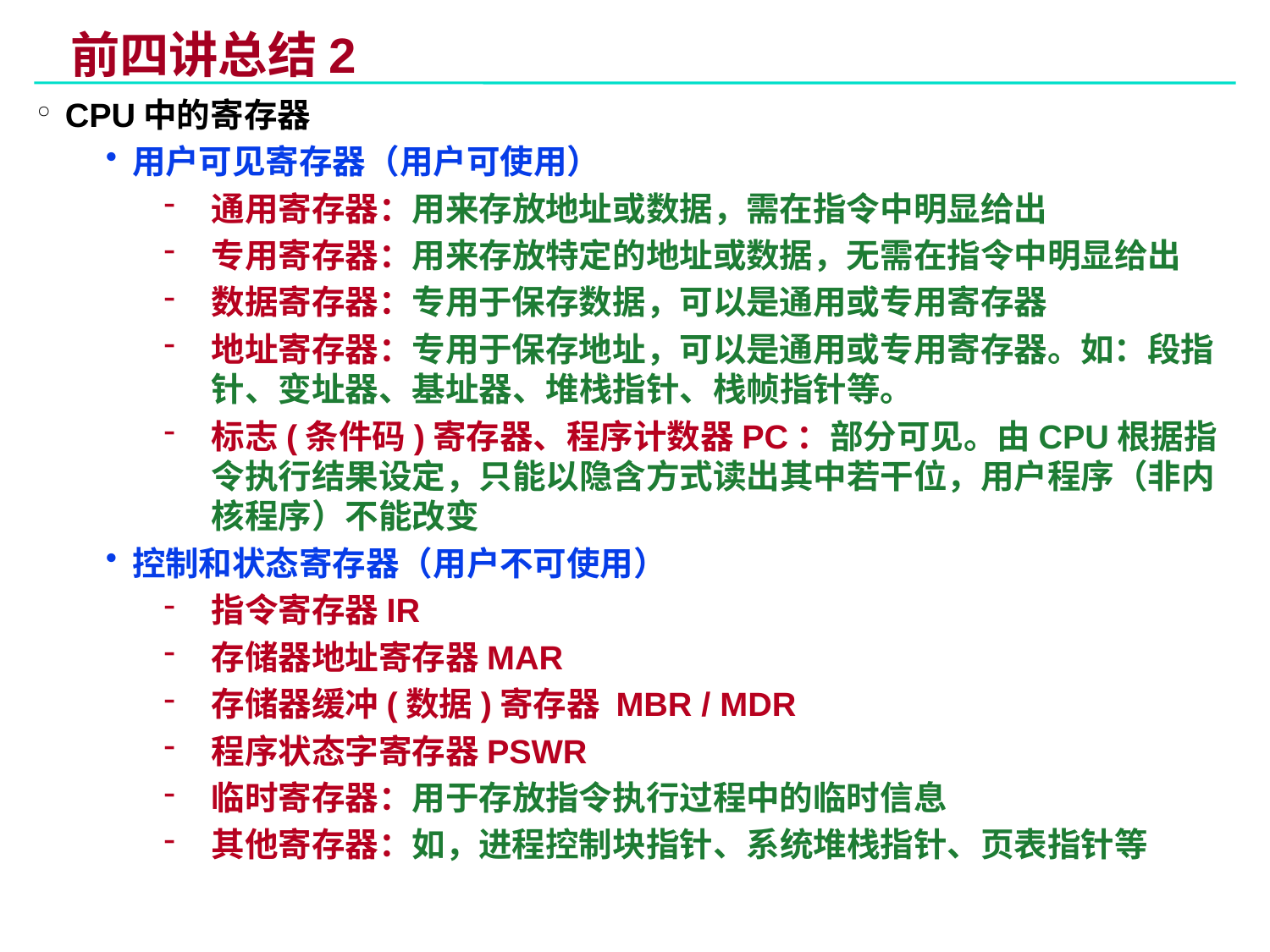

# 前四讲总结2
CPU中的寄存器
用户可见寄存器（用户可使用）
通用寄存器：用来存放地址或数据，需在指令中明显给出
专用寄存器：用来存放特定的地址或数据，无需在指令中明显给出
数据寄存器：专用于保存数据，可以是通用或专用寄存器
地址寄存器：专用于保存地址，可以是通用或专用寄存器。如：段指针、变址器、基址器、堆栈指针、栈帧指针等。
标志(条件码)寄存器、程序计数器PC：部分可见。由CPU根据指令执行结果设定，只能以隐含方式读出其中若干位，用户程序（非内核程序）不能改变
控制和状态寄存器（用户不可使用）
指令寄存器IR
存储器地址寄存器MAR
存储器缓冲(数据)寄存器 MBR / MDR
程序状态字寄存器PSWR
临时寄存器：用于存放指令执行过程中的临时信息
其他寄存器：如，进程控制块指针、系统堆栈指针、页表指针等